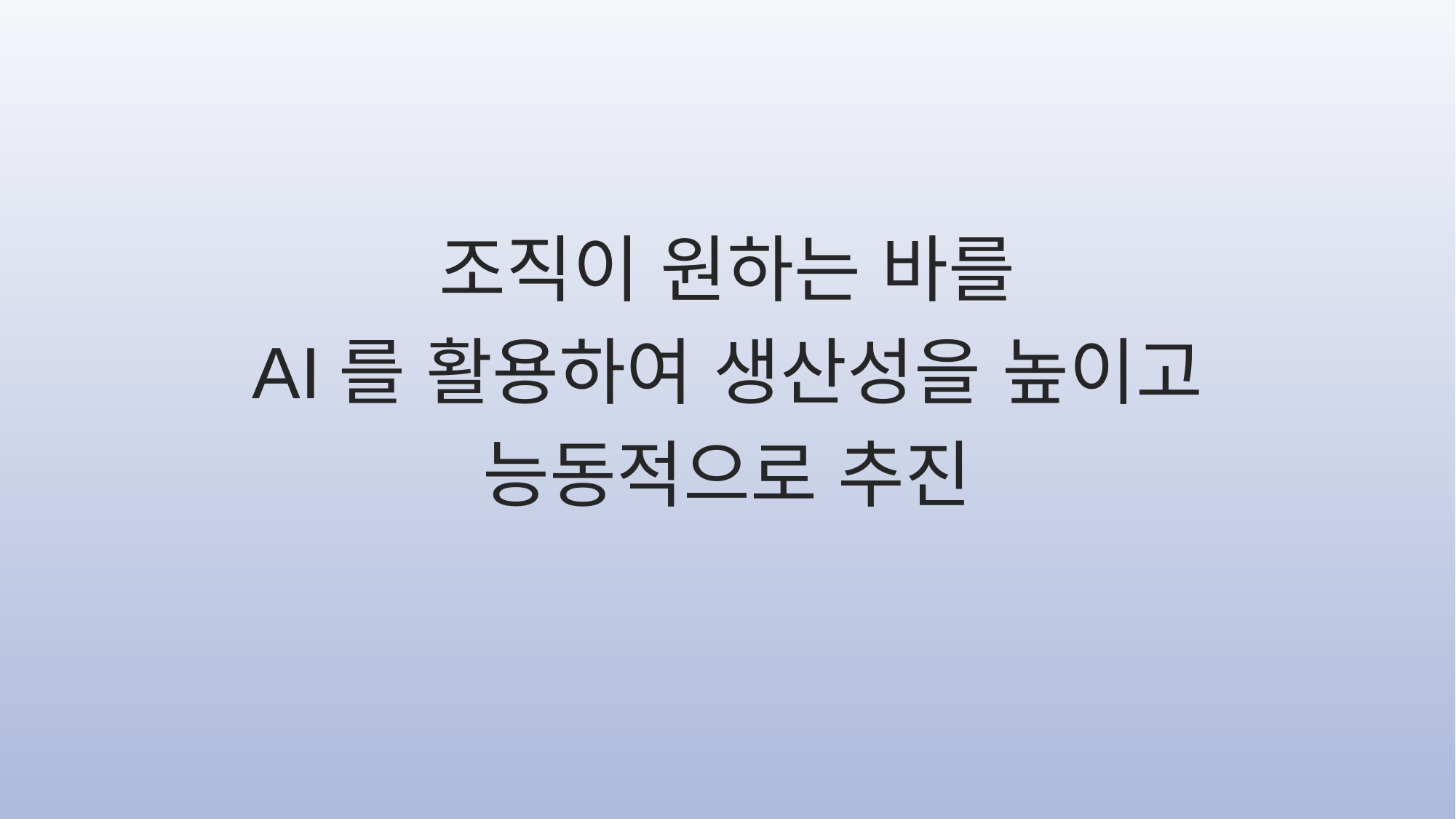

조직이 원하는 바를
AI를 활용하여 생산성을 높이고
능동적으로 추진